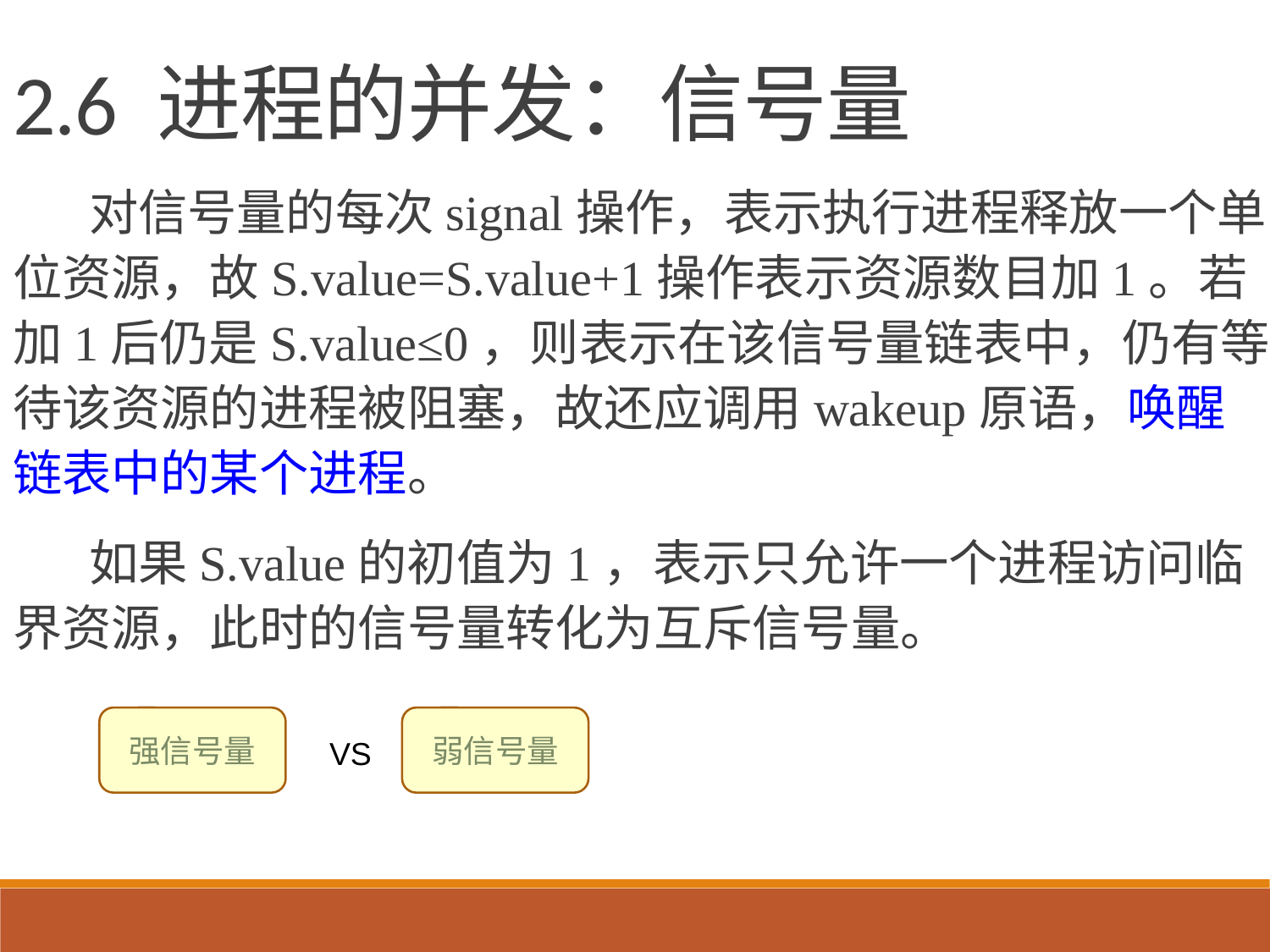

2.6 进程的并发：信号量
       对信号量的每次signal操作，表示执行进程释放一个单位资源，故S.value=S.value+1操作表示资源数目加1。若加1后仍是S.value≤0，则表示在该信号量链表中，仍有等待该资源的进程被阻塞，故还应调用wakeup原语，唤醒链表中的某个进程。
       如果S.value的初值为1，表示只允许一个进程访问临界资源，此时的信号量转化为互斥信号量。
强信号量
弱信号量
VS